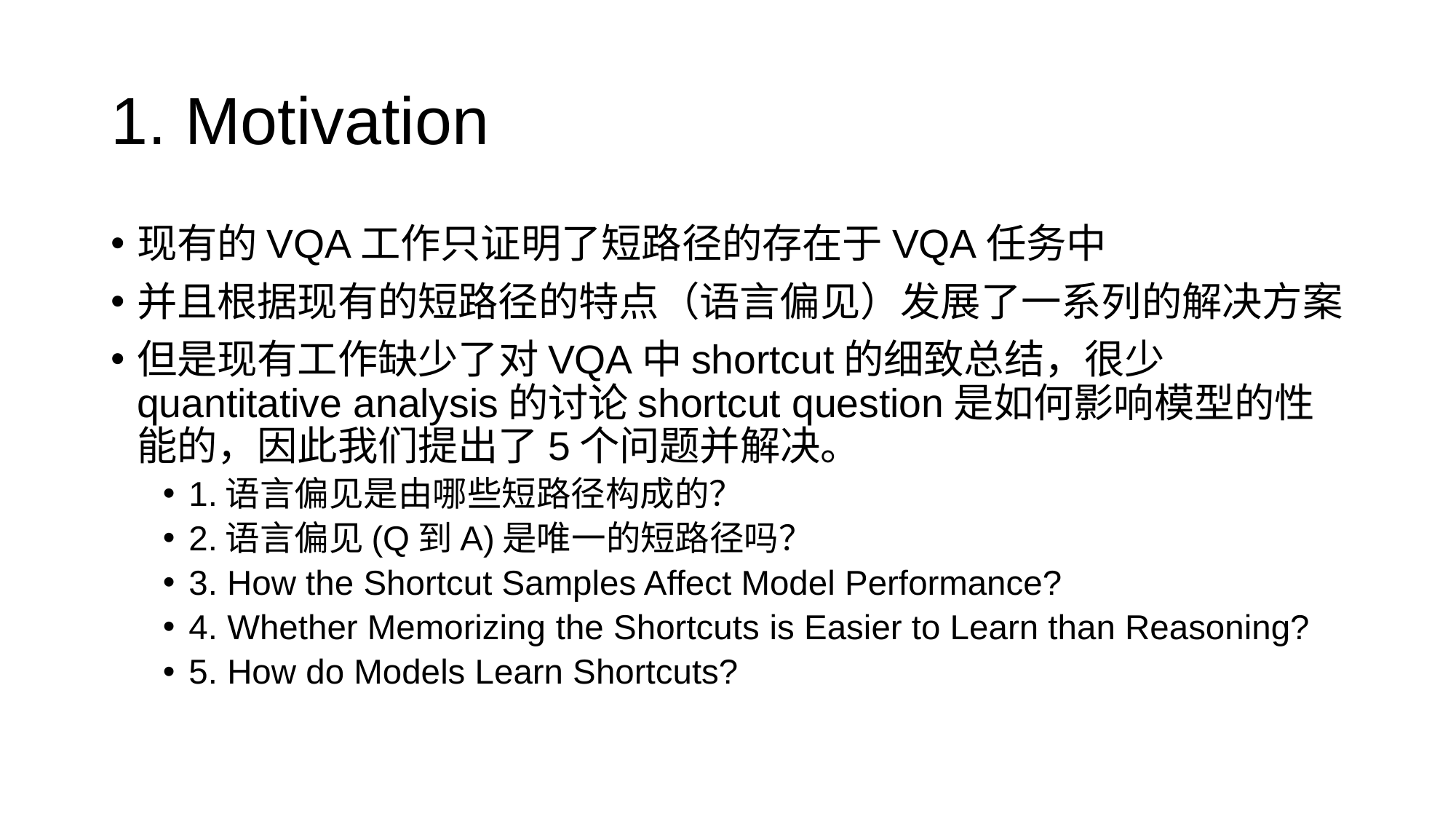

# 1. Motivation
现有的VQA工作只证明了短路径的存在于VQA任务中
并且根据现有的短路径的特点（语言偏见）发展了一系列的解决方案
但是现有工作缺少了对VQA中shortcut的细致总结，很少quantitative analysis的讨论shortcut question是如何影响模型的性能的，因此我们提出了5个问题并解决。
1.语言偏见是由哪些短路径构成的？
2.语言偏见(Q到A)是唯一的短路径吗？
3. How the Shortcut Samples Affect Model Performance?
4. Whether Memorizing the Shortcuts is Easier to Learn than Reasoning?
5. How do Models Learn Shortcuts?